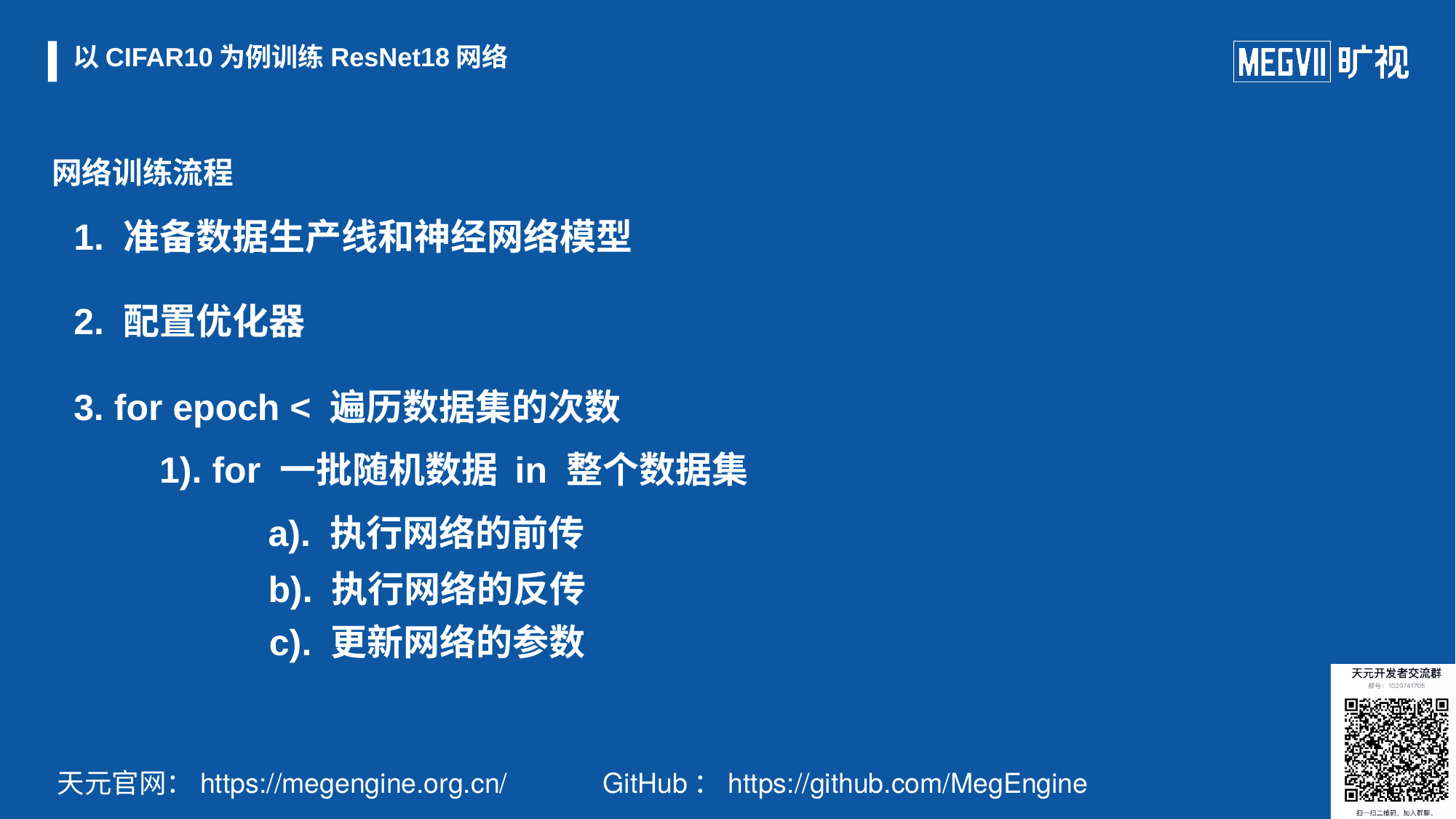

# 以CIFAR10为例训练ResNet18网络
网络训练流程
1. 准备数据生产线和神经网络模型
2. 配置优化器
3. for epoch < 遍历数据集的次数
1). for 一批随机数据 in 整个数据集
a). 执行网络的前传
b). 执行网络的反传
c). 更新网络的参数